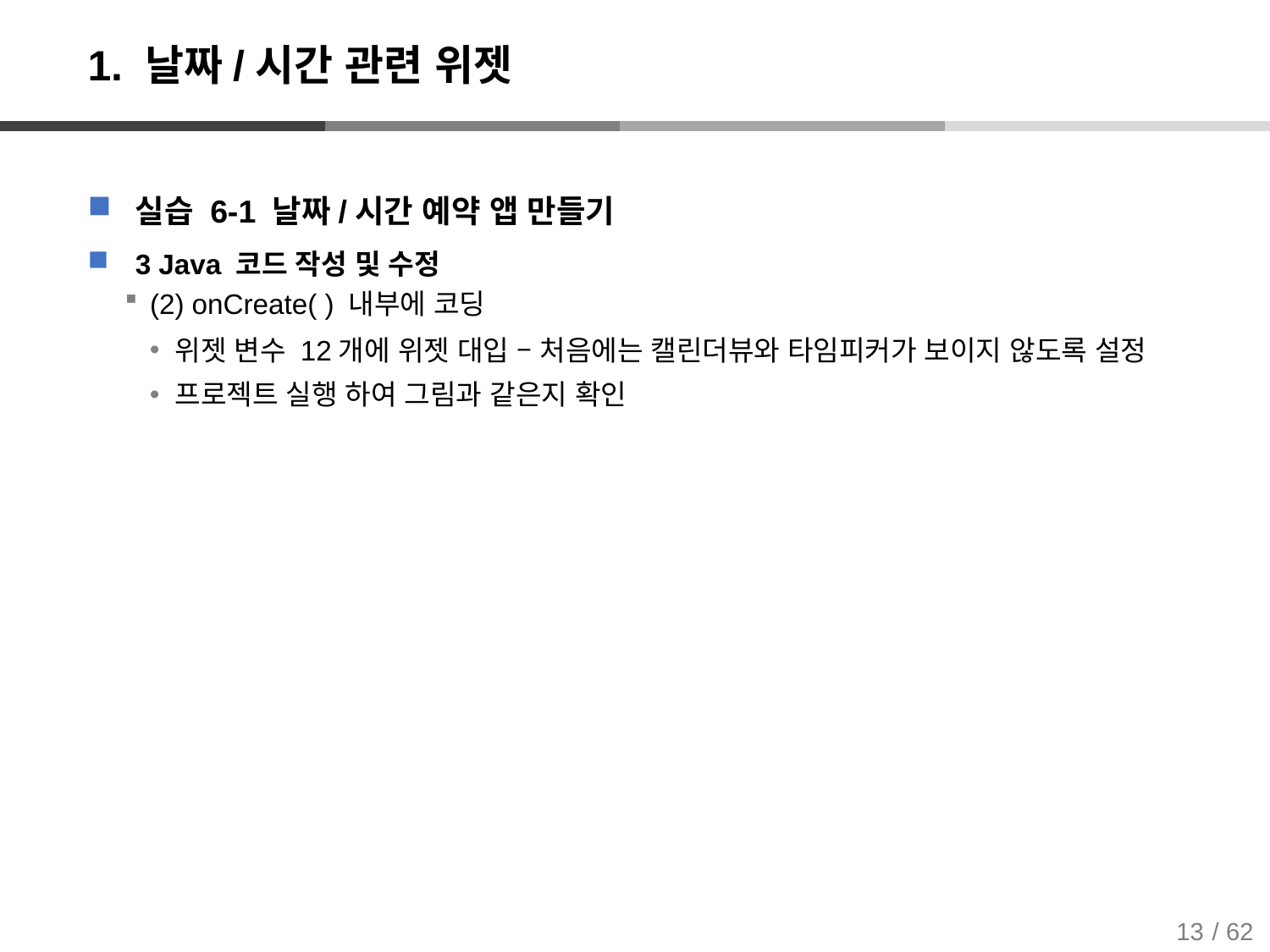

# 1. 날짜/시간 관련 위젯
실습 6-1 날짜/시간 예약 앱 만들기
3 Java 코드 작성 및 수정
(2) onCreate( ) 내부에 코딩
위젯 변수 12개에 위젯 대입 – 처음에는 캘린더뷰와 타임피커가 보이지 않도록 설정
프로젝트 실행 하여 그림과 같은지 확인